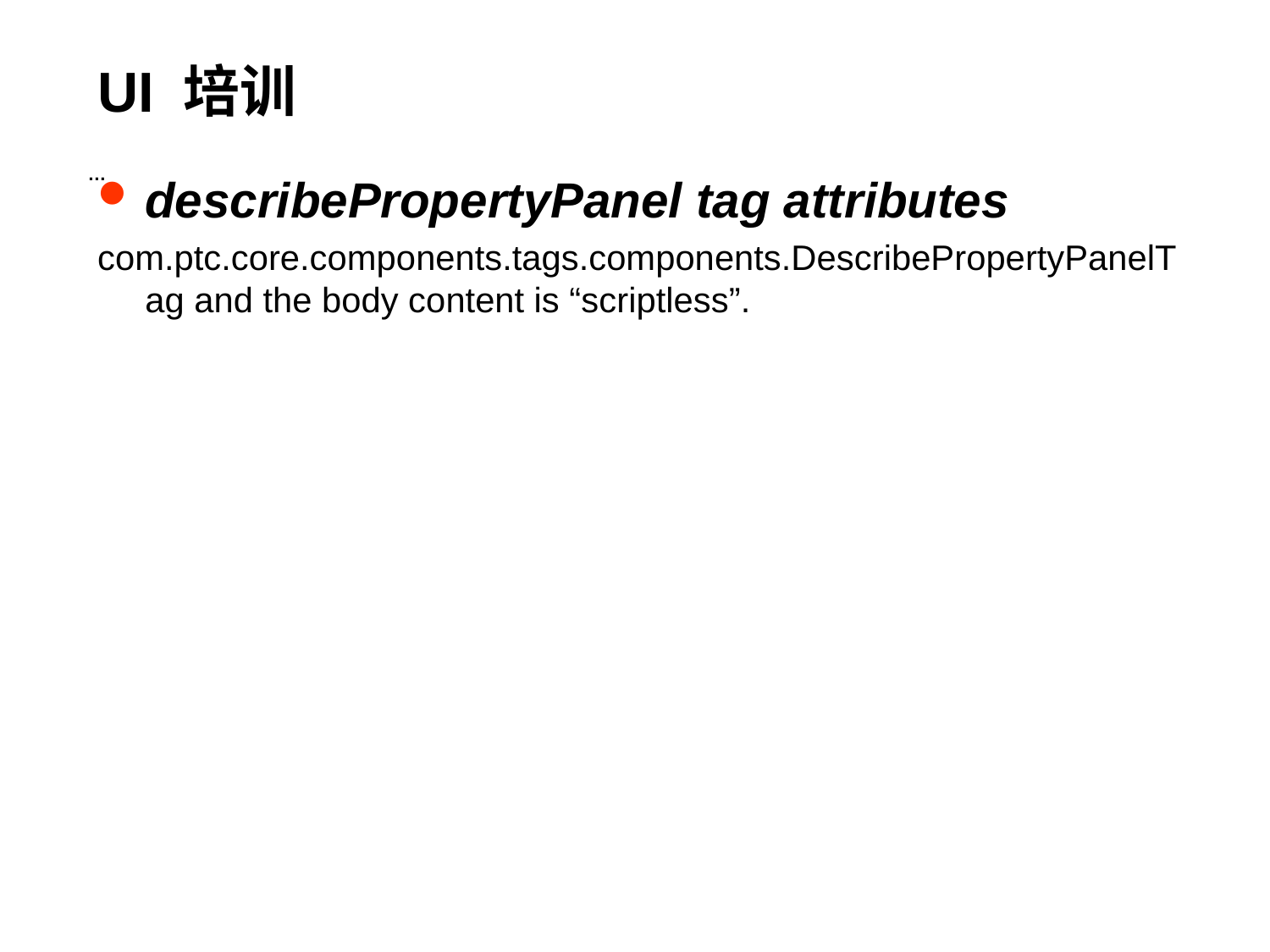

# UI 培训
…

describePropertyPanel tag attributes
com.ptc.core.components.tags.components.DescribePropertyPanelTag and the body content is “scriptless”.